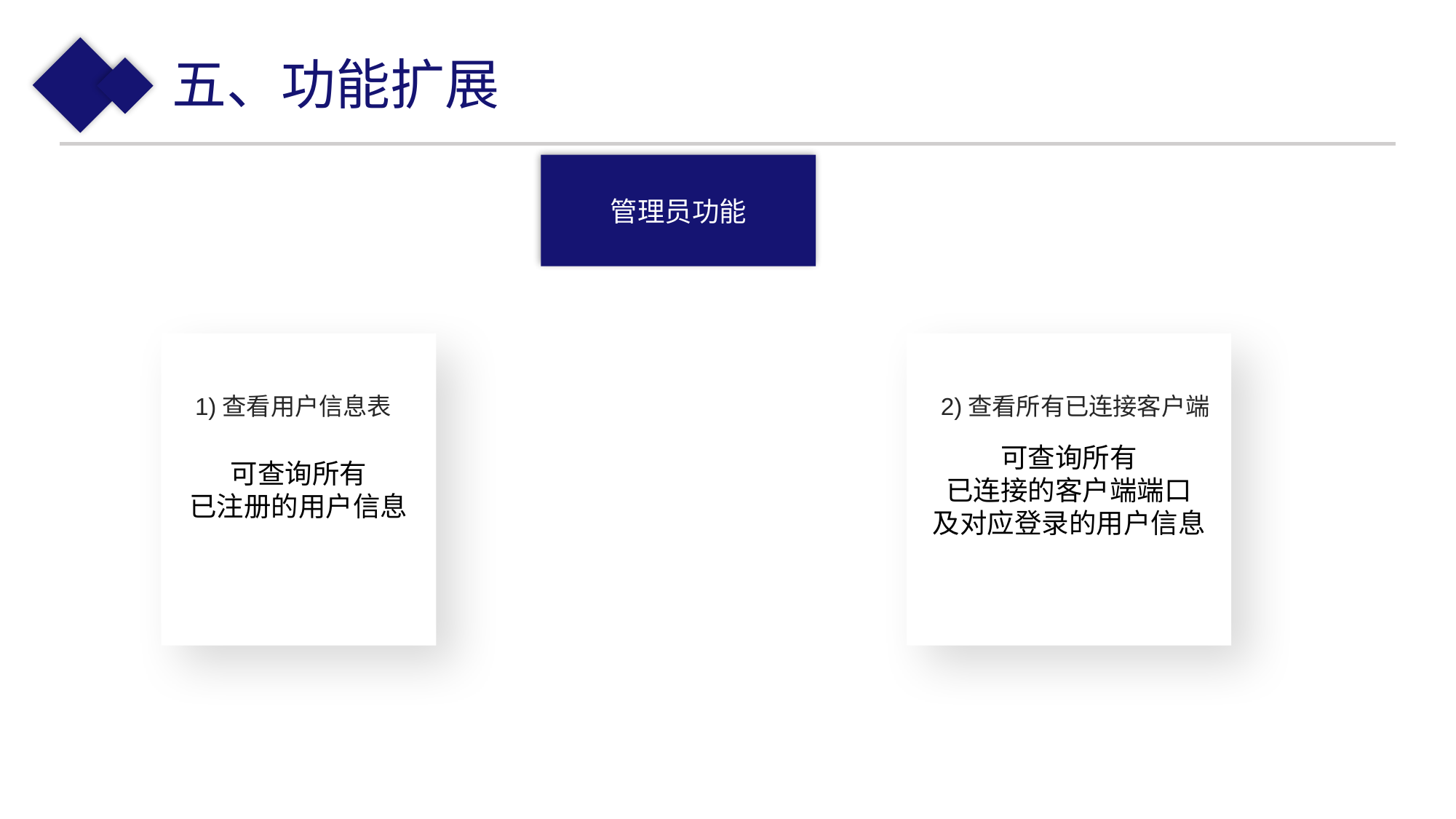

五、功能扩展

管理员功能
可查询所有
已注册的用户信息
1)查看用户信息表
可查询所有
已连接的客户端端口
及对应登录的用户信息
2)查看所有已连接客户端